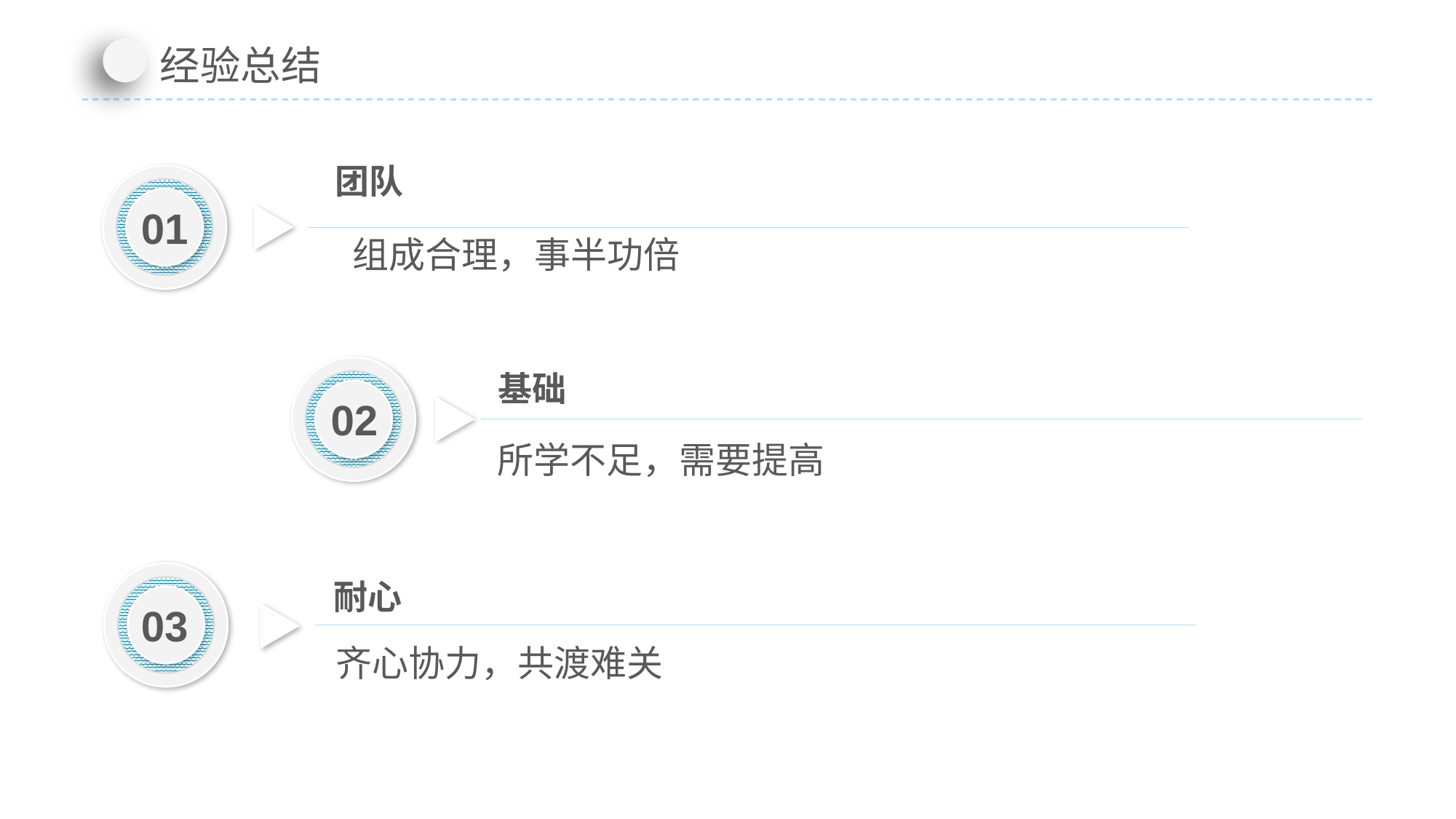

经验总结

团队

01

组成合理，事半功倍

基础
02

所学不足，需要提高

耐心
03

齐心协力，共渡难关